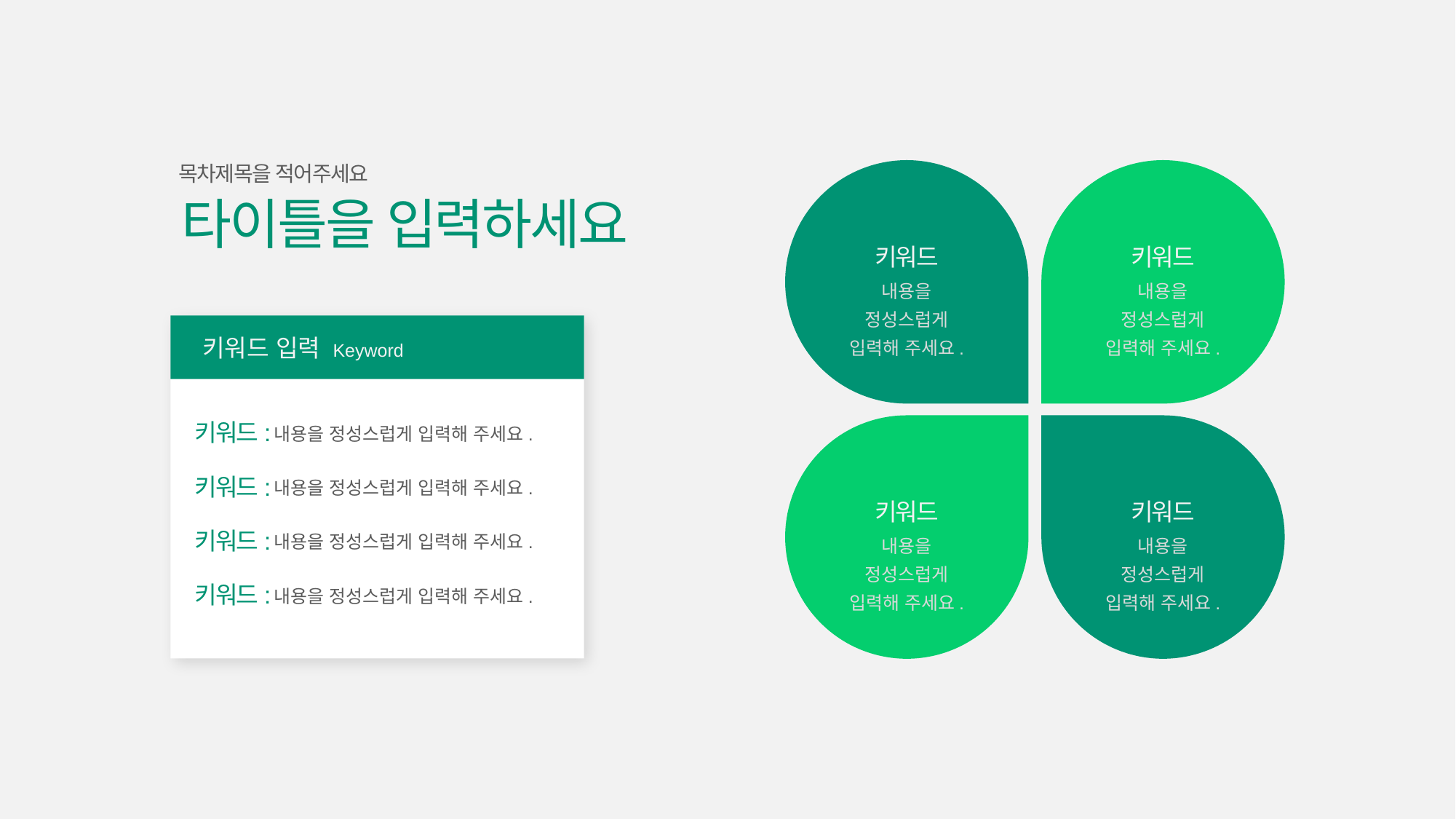

목차제목을 적어주세요

타이틀을 입력하세요
키워드
키워드
내용을 정성스럽게 입력해 주세요.
내용을 정성스럽게 입력해 주세요.

  키워드 입력 Keyword
키워드:

내용을 정성스럽게 입력해 주세요.
키워드:
내용을 정성스럽게 입력해 주세요.
키워드
키워드
키워드:
내용을 정성스럽게 입력해 주세요.
내용을 정성스럽게 입력해 주세요.
내용을 정성스럽게 입력해 주세요.
키워드:
내용을 정성스럽게 입력해 주세요.